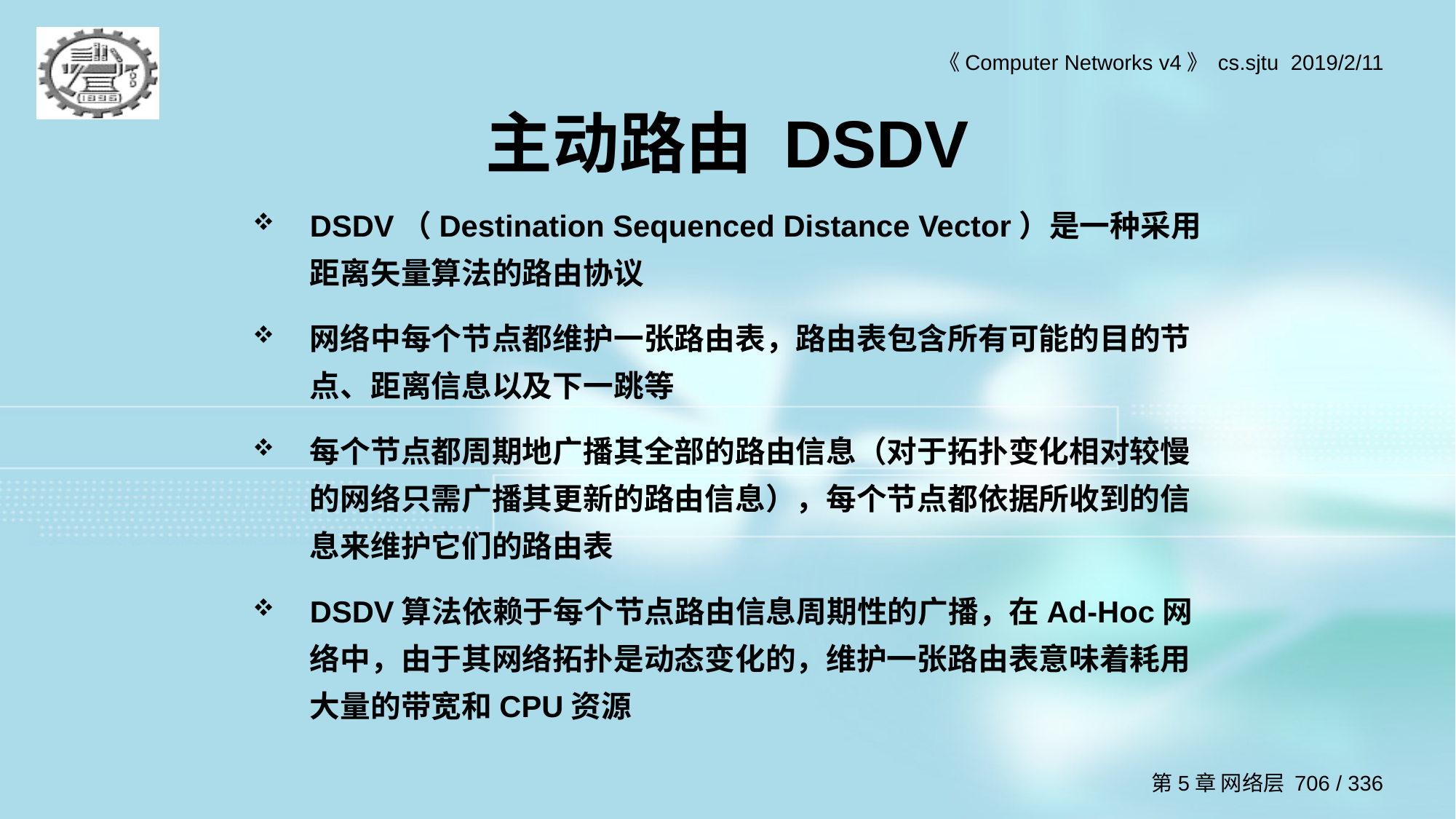

主动路由 DSDV
DSDV（Destination Sequenced Distance Vector）是一种采用距离矢量算法的路由协议
网络中每个节点都维护一张路由表，路由表包含所有可能的目的节点、距离信息以及下一跳等
每个节点都周期地广播其全部的路由信息（对于拓扑变化相对较慢的网络只需广播其更新的路由信息），每个节点都依据所收到的信息来维护它们的路由表
DSDV算法依赖于每个节点路由信息周期性的广播，在Ad-Hoc网络中，由于其网络拓扑是动态变化的，维护一张路由表意味着耗用大量的带宽和CPU资源